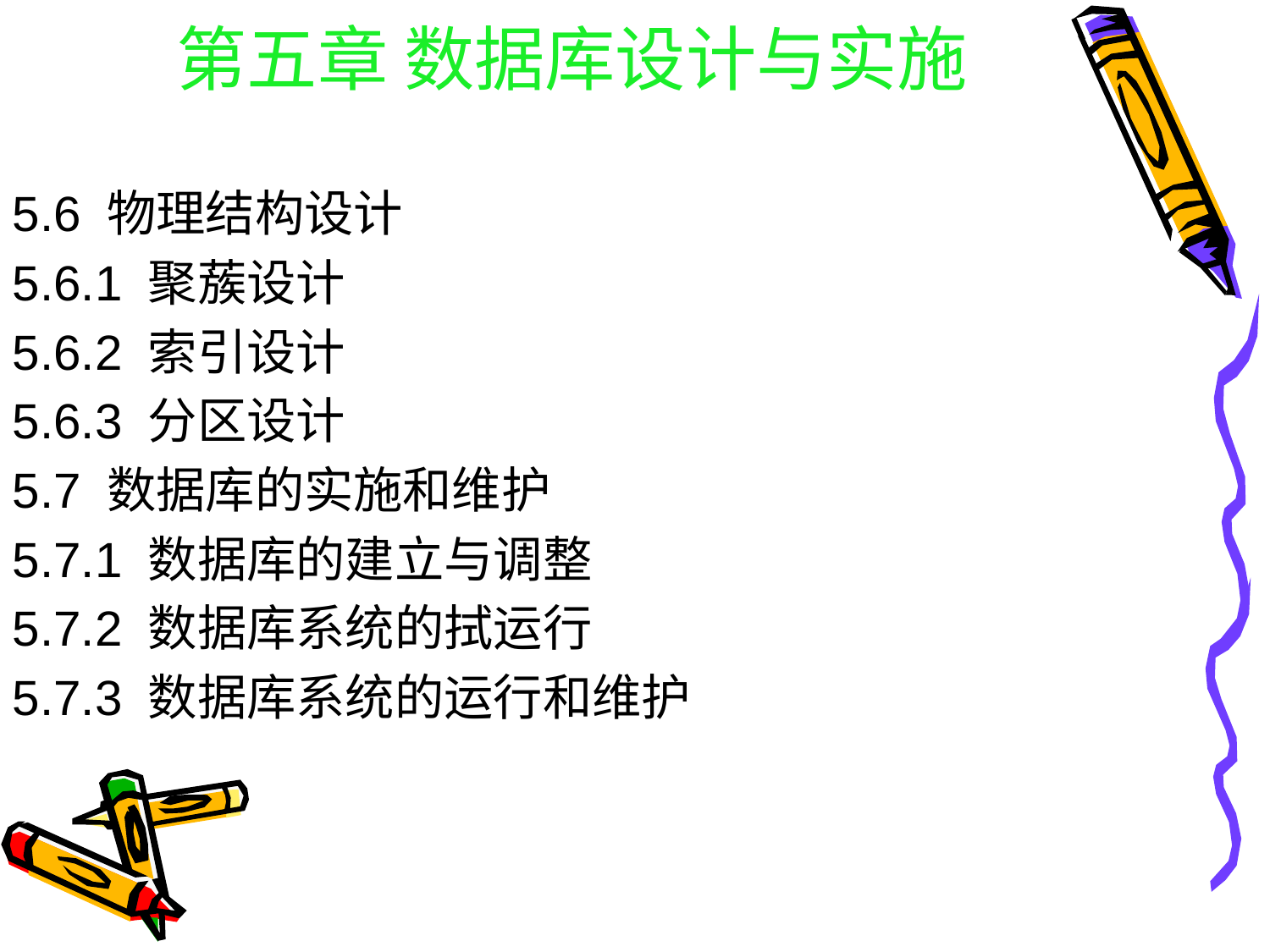

# 第五章 数据库设计与实施
5.6 物理结构设计
5.6.1 聚蔟设计
5.6.2 索引设计
5.6.3 分区设计
5.7 数据库的实施和维护
5.7.1 数据库的建立与调整
5.7.2 数据库系统的拭运行
5.7.3 数据库系统的运行和维护